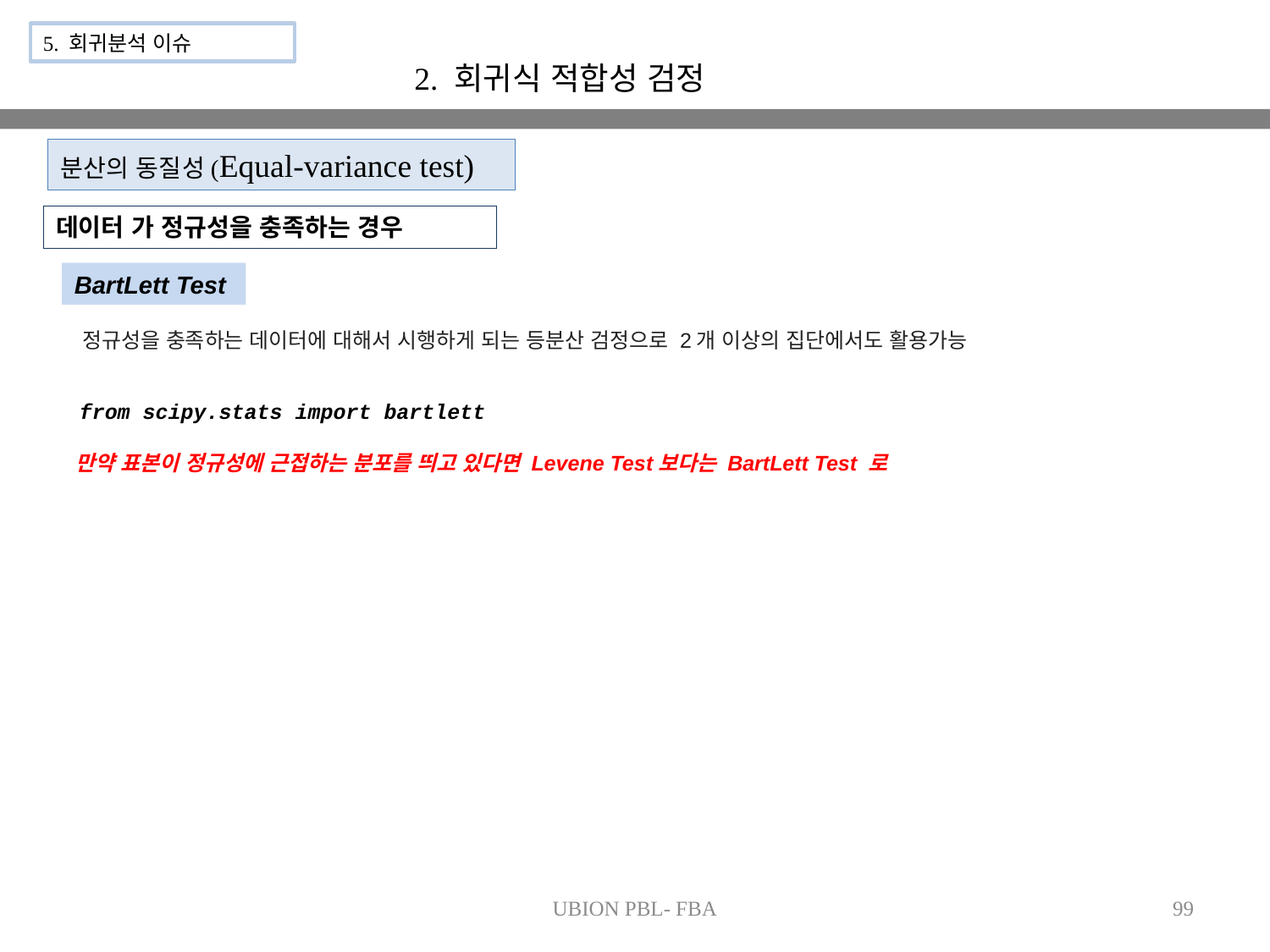

5. 회귀분석 이슈
2. 회귀식 적합성 검정

분산의 동질성(Equal-variance test)
데이터 가 정규성을 충족하는 경우
BartLett Test
 정규성을 충족하는 데이터에 대해서 시행하게 되는 등분산 검정으로 2개 이상의 집단에서도 활용가능
from scipy.stats import bartlett
만약 표본이 정규성에 근접하는 분포를 띄고 있다면 Levene Test보다는 BartLett Test 로
UBION PBL- FBA
99